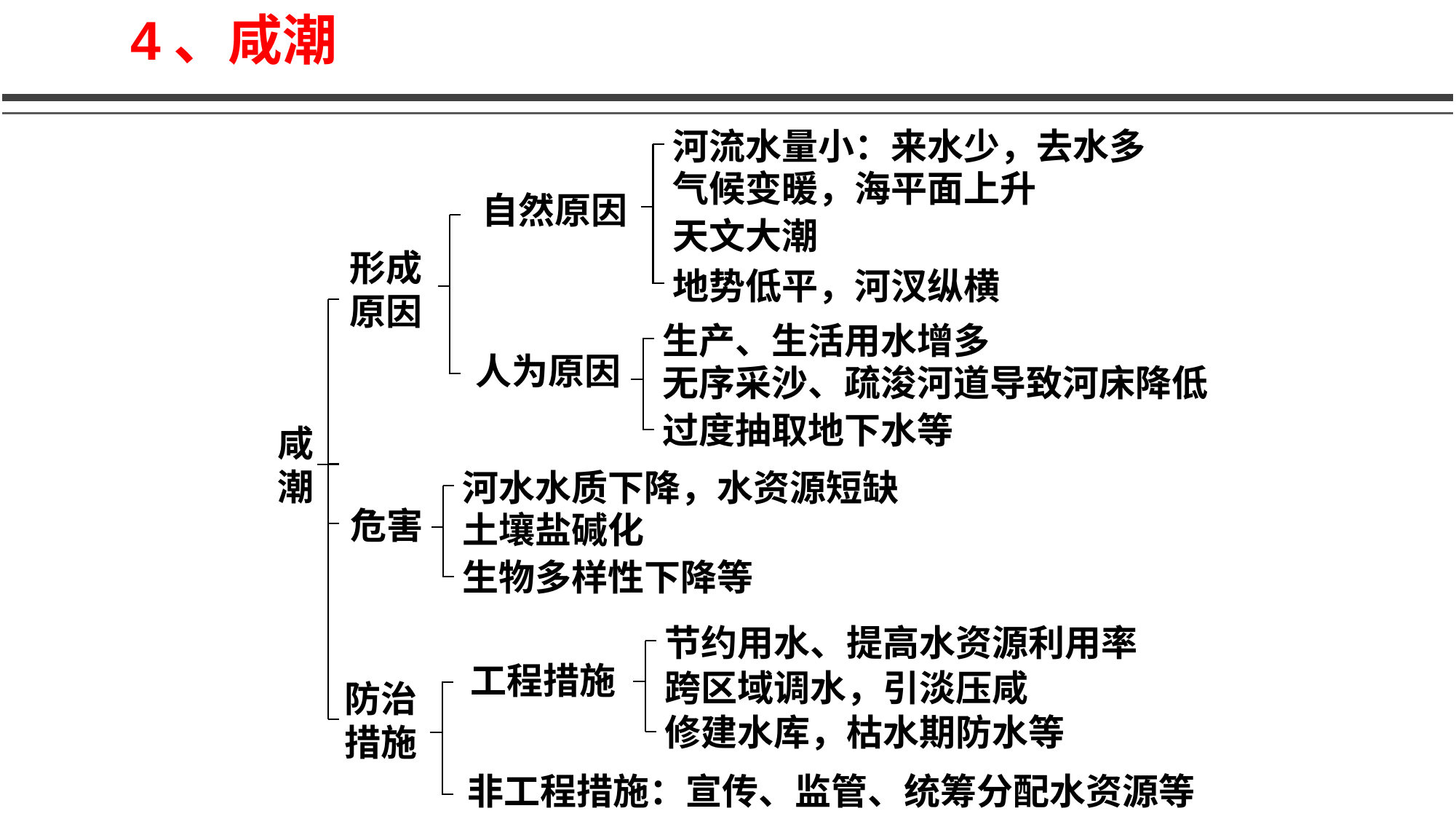

4、咸潮
河流水量小：来水少，去水多
气候变暖，海平面上升
自然原因
天文大潮
形成原因
地势低平，河汊纵横
生产、生活用水增多
人为原因
无序采沙、疏浚河道导致河床降低
过度抽取地下水等
咸潮
河水水质下降，水资源短缺
危害
土壤盐碱化
生物多样性下降等
节约用水、提高水资源利用率
工程措施
跨区域调水，引淡压咸
防治措施
修建水库，枯水期防水等
非工程措施：宣传、监管、统筹分配水资源等